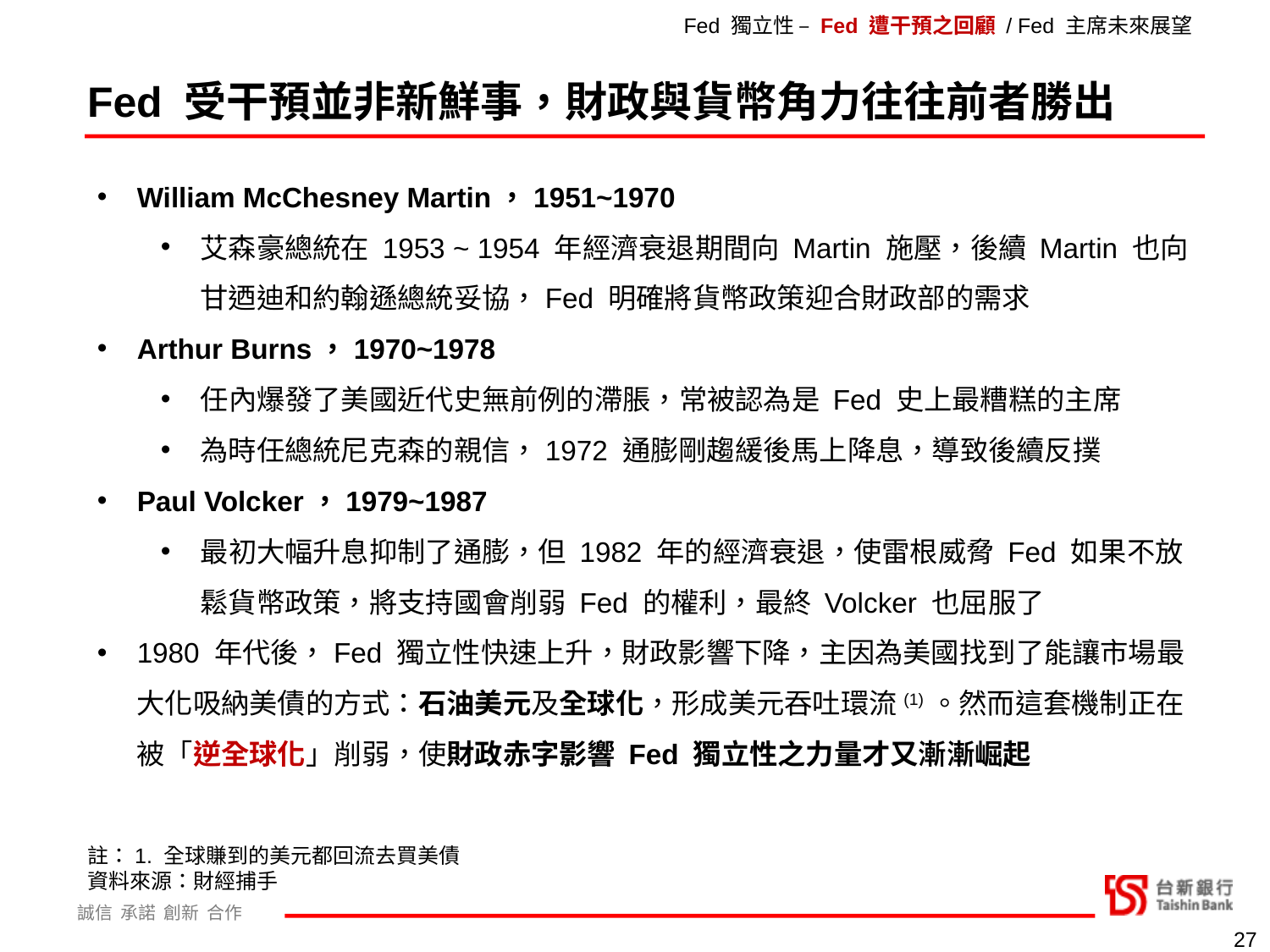

Fed 獨立性 – Fed 遭干預之回顧 / Fed 主席未來展望
Fed 受干預並非新鮮事，財政與貨幣角力往往前者勝出
William McChesney Martin，1951~1970
艾森豪總統在 1953 ~ 1954 年經濟衰退期間向 Martin 施壓，後續 Martin 也向甘迺迪和約翰遜總統妥協，Fed 明確將貨幣政策迎合財政部的需求
Arthur Burns，1970~1978
任內爆發了美國近代史無前例的滯脹，常被認為是 Fed 史上最糟糕的主席
為時任總統尼克森的親信，1972 通膨剛趨緩後馬上降息，導致後續反撲
Paul Volcker，1979~1987
最初大幅升息抑制了通膨，但 1982 年的經濟衰退，使雷根威脅 Fed 如果不放鬆貨幣政策，將支持國會削弱 Fed 的權利，最終 Volcker 也屈服了
1980 年代後，Fed 獨立性快速上升，財政影響下降，主因為美國找到了能讓市場最大化吸納美債的方式：石油美元及全球化，形成美元吞吐環流(1)。然而這套機制正在被「逆全球化」削弱，使財政赤字影響 Fed 獨立性之力量才又漸漸崛起
註：1. 全球賺到的美元都回流去買美債
資料來源：財經捕手
27